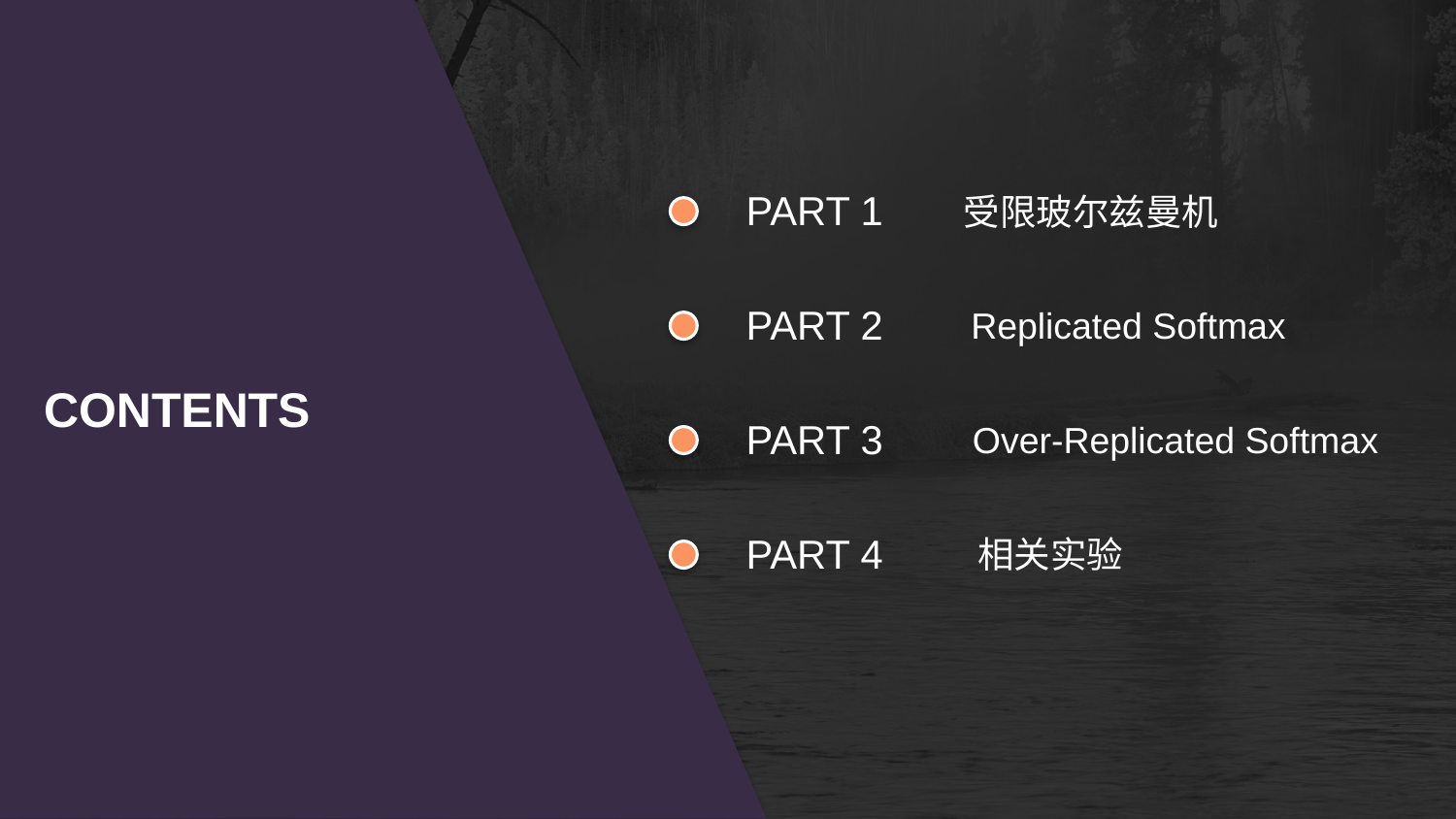

PART 1
受限玻尔兹曼机

PART 2
Replicated Softmax

CONTENTS
PART 3
Over-Replicated Softmax

PART 4
相关实验